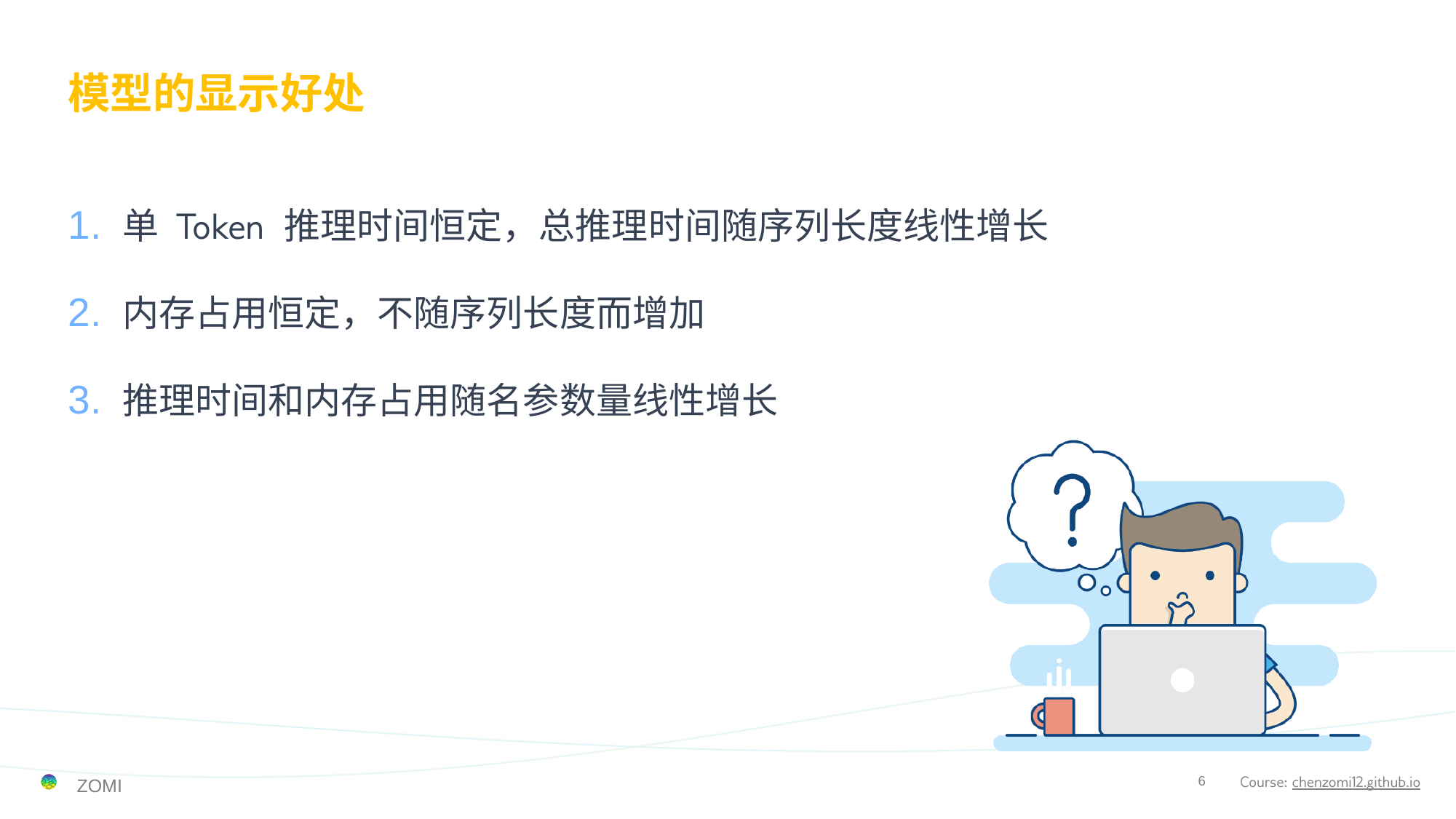

# 模型的显示好处
单 Token 推理时间恒定，总推理时间随序列长度线性增长
内存占用恒定，不随序列长度而增加
推理时间和内存占用随名参数量线性增长